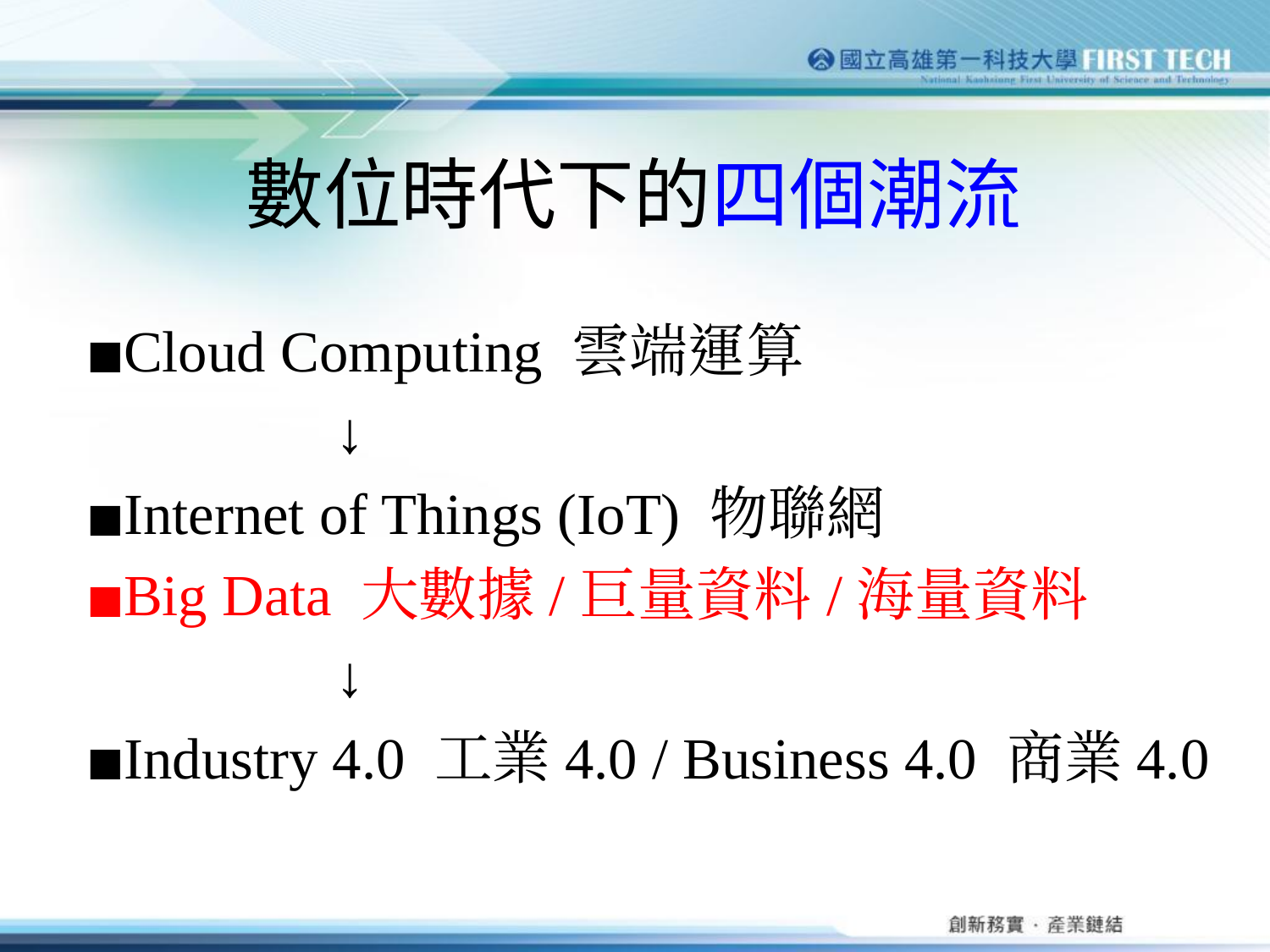

# 數位時代下的四個潮流

Cloud Computing 雲端運算
                 ↓
Internet of Things (IoT) 物聯網
Big Data 大數據/巨量資料/海量資料
                 ↓
Industry 4.0 工業4.0 / Business 4.0 商業4.0